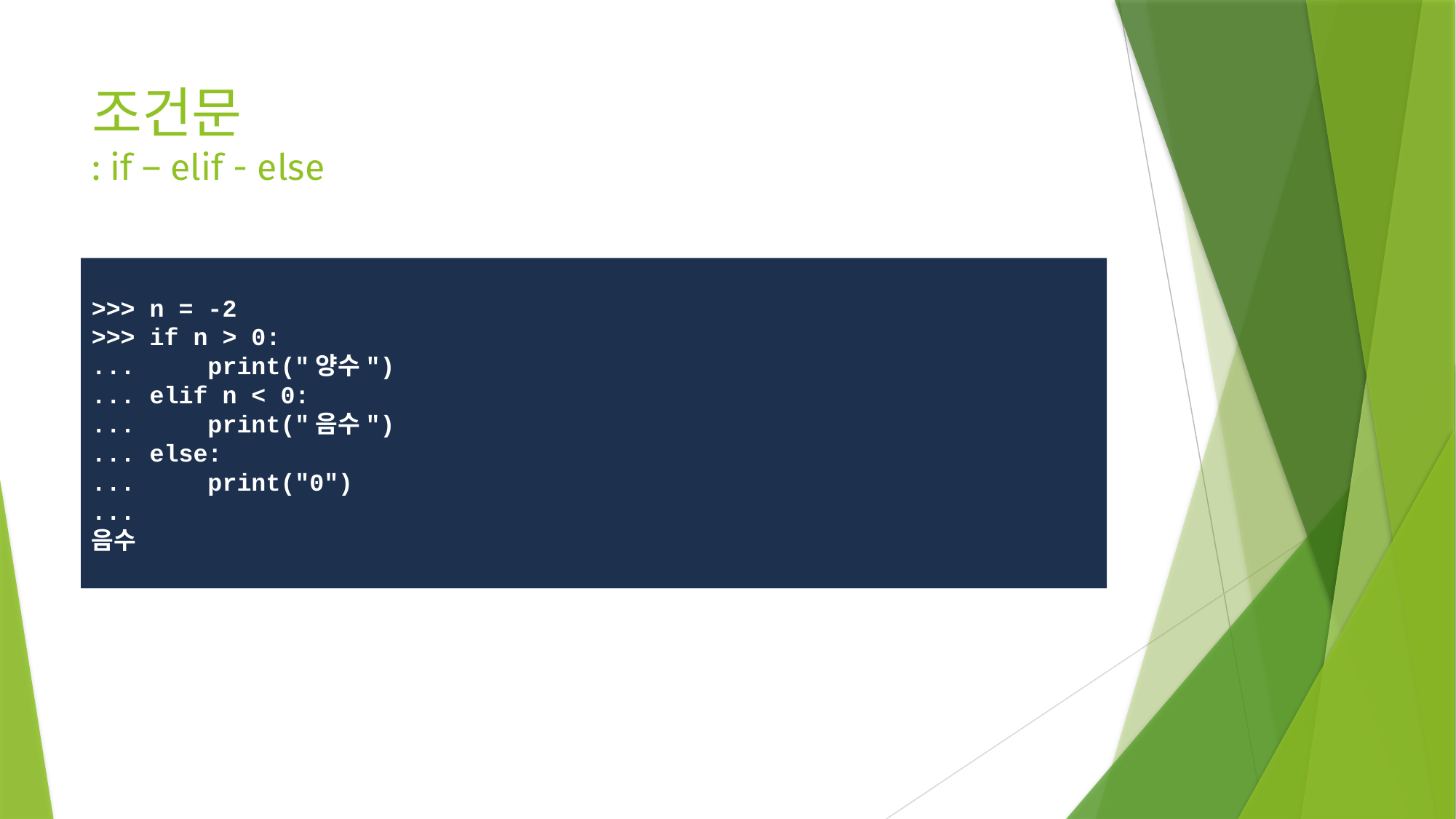

# 조건문 : if – elif - else

>>> n = -2
>>> if n > 0:
...     print("양수")
... elif n < 0:
...     print("음수")
... else:
...     print("0")
...
음수